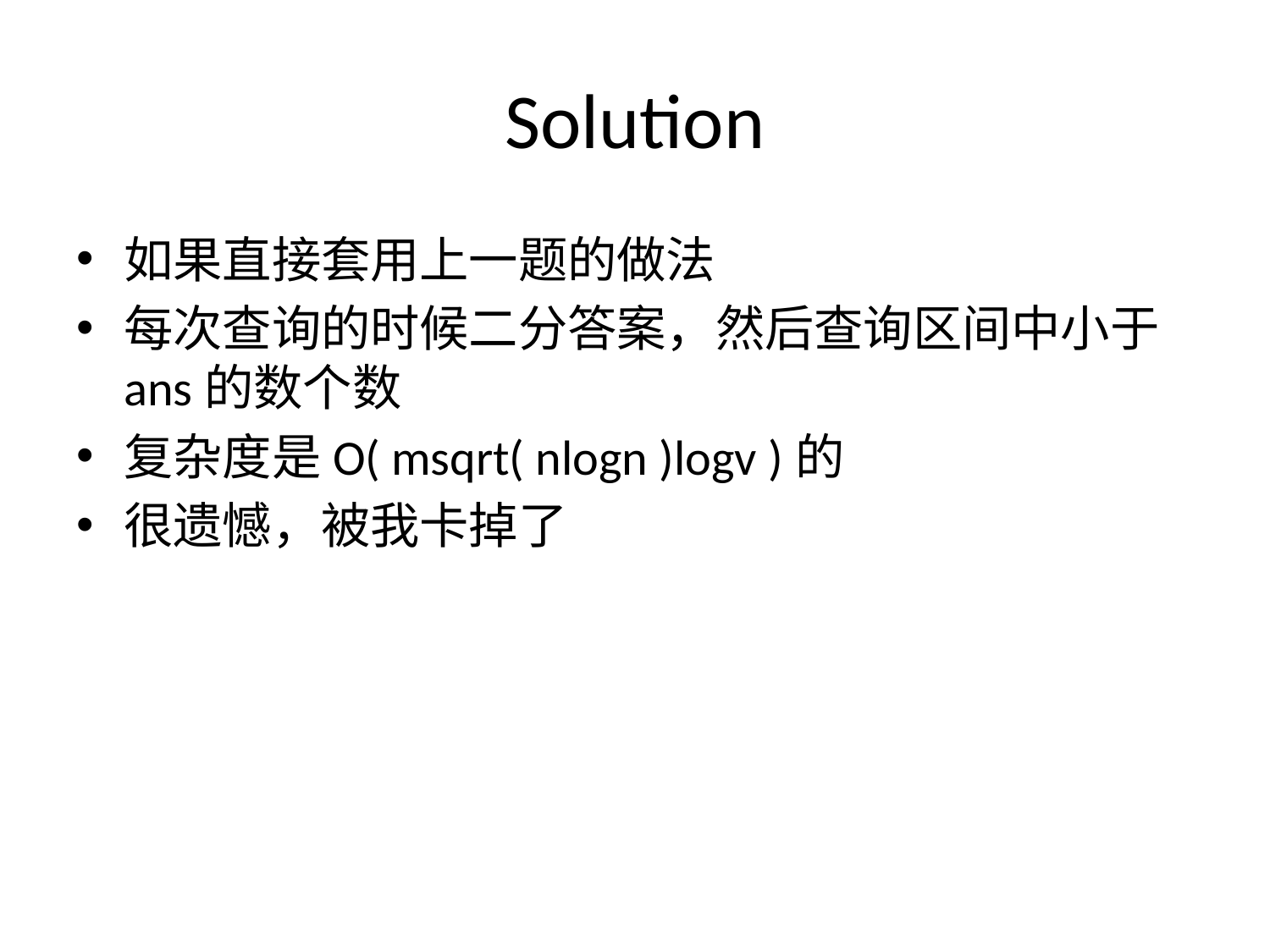

# Solution
如果直接套用上一题的做法
每次查询的时候二分答案，然后查询区间中小于ans的数个数
复杂度是O( msqrt( nlogn )logv )的
很遗憾，被我卡掉了